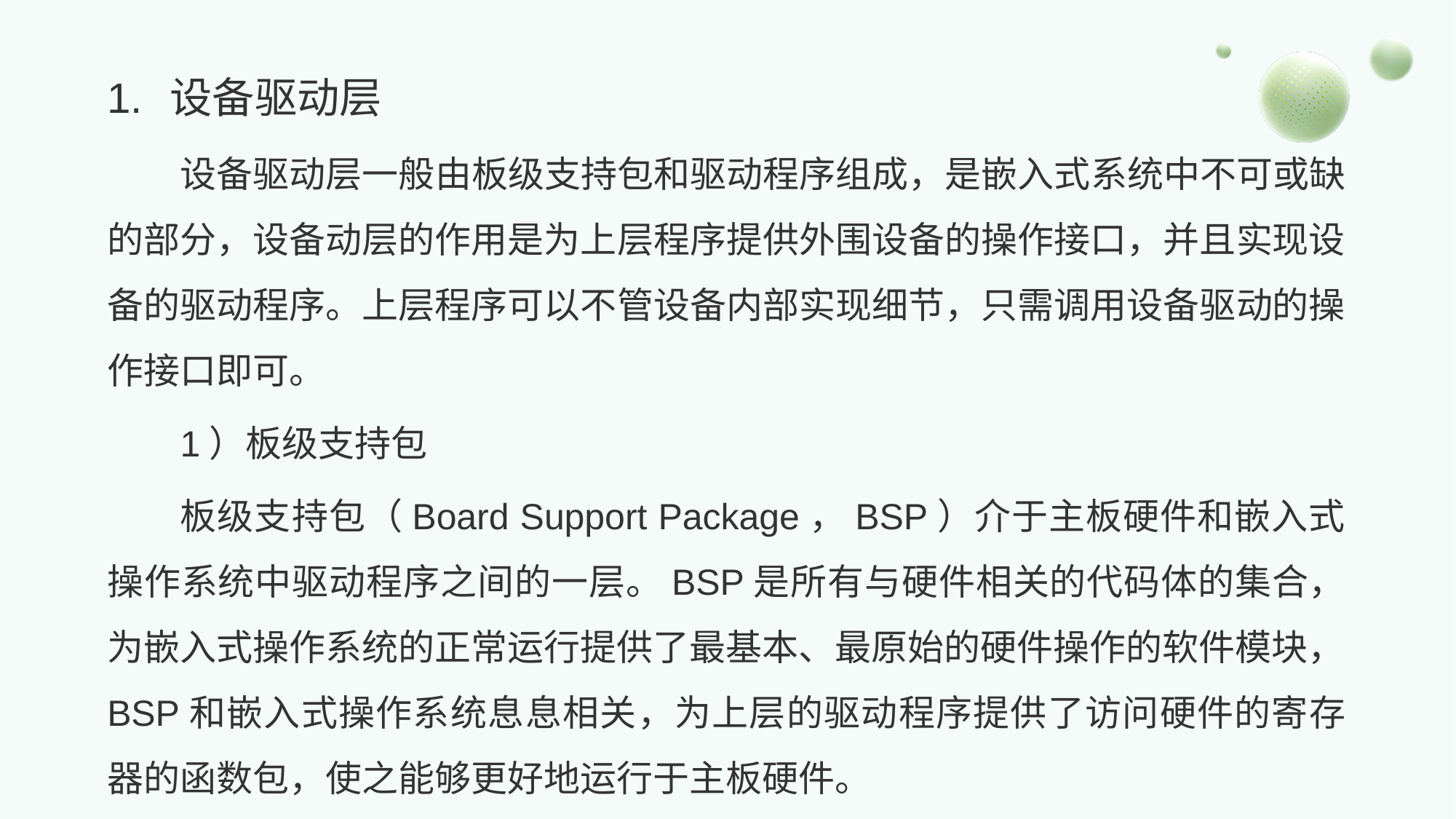

1.	 设备驱动层
设备驱动层一般由板级支持包和驱动程序组成，是嵌入式系统中不可或缺的部分，设备动层的作用是为上层程序提供外围设备的操作接口，并且实现设备的驱动程序。上层程序可以不管设备内部实现细节，只需调用设备驱动的操作接口即可。
1）板级支持包
板级支持包（Board Support Package，BSP）介于主板硬件和嵌入式操作系统中驱动程序之间的一层。BSP是所有与硬件相关的代码体的集合，为嵌入式操作系统的正常运行提供了最基本、最原始的硬件操作的软件模块，BSP和嵌入式操作系统息息相关，为上层的驱动程序提供了访问硬件的寄存器的函数包，使之能够更好地运行于主板硬件。